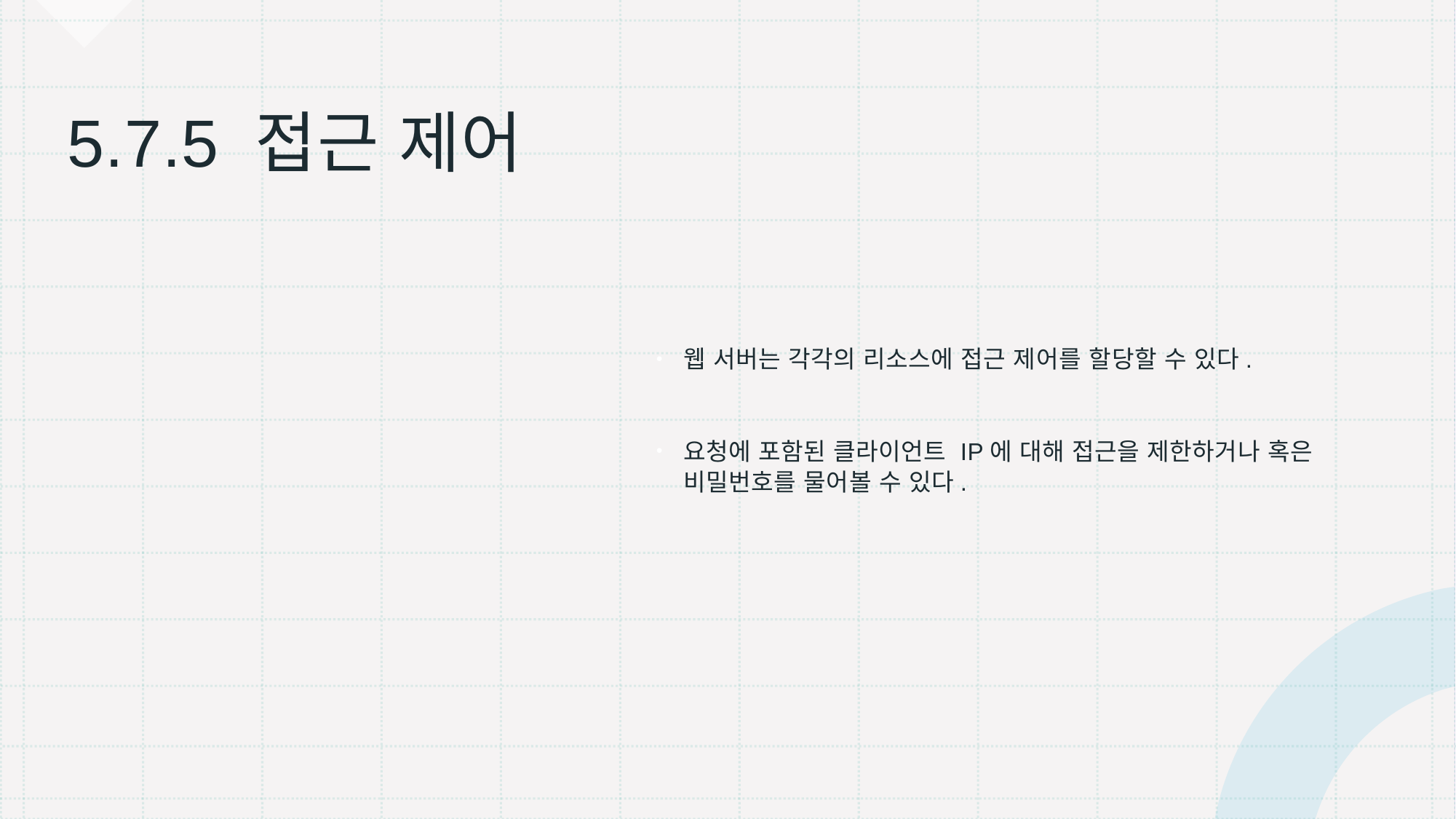

# 5.7.5 접근 제어
웹 서버는 각각의 리소스에 접근 제어를 할당할 수 있다.

요청에 포함된 클라이언트 IP에 대해 접근을 제한하거나 혹은 비밀번호를 물어볼 수 있다.